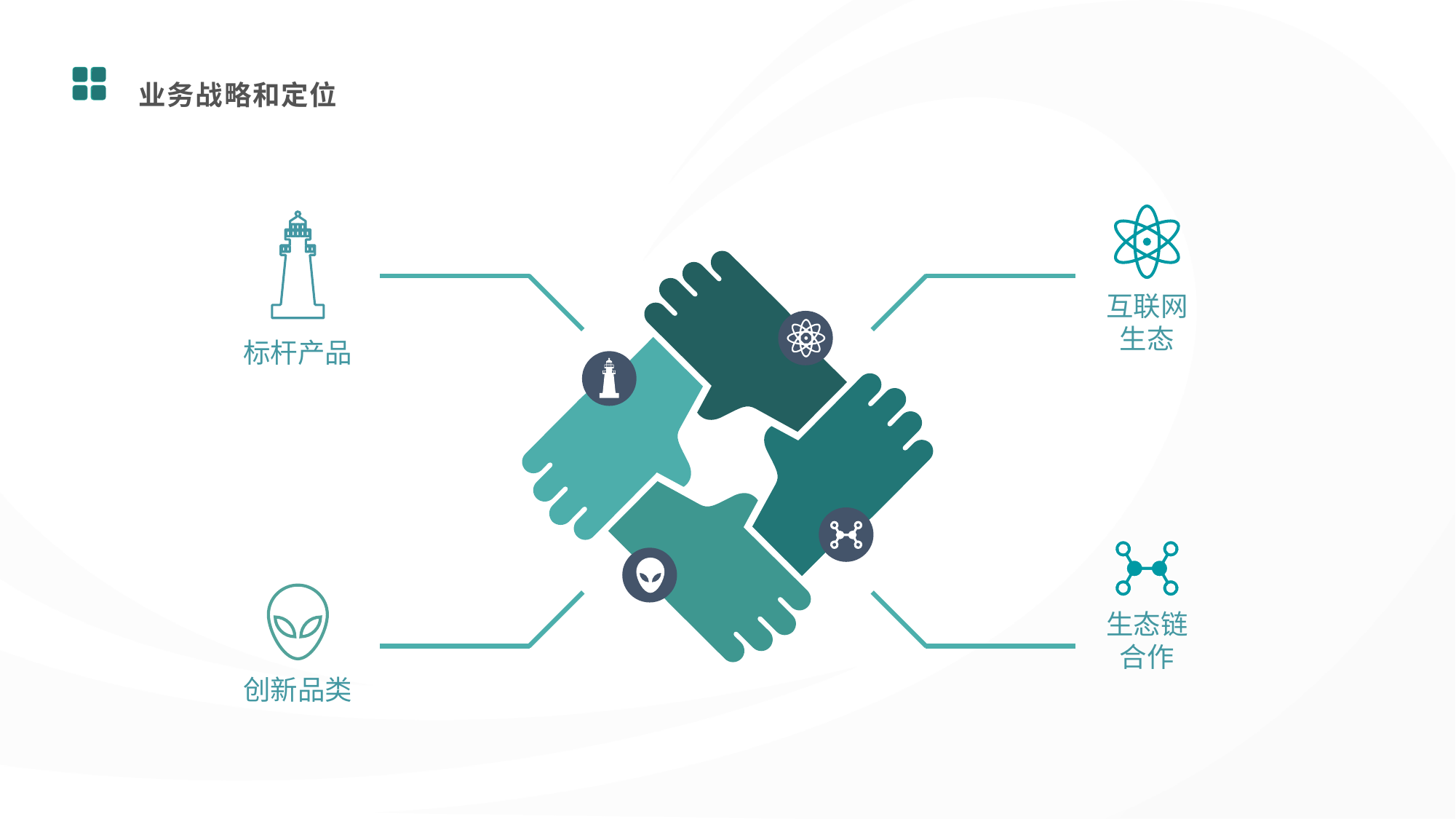

业务战略和定位

互联网
生态

标杆产品

生态链
合作

创新品类

9